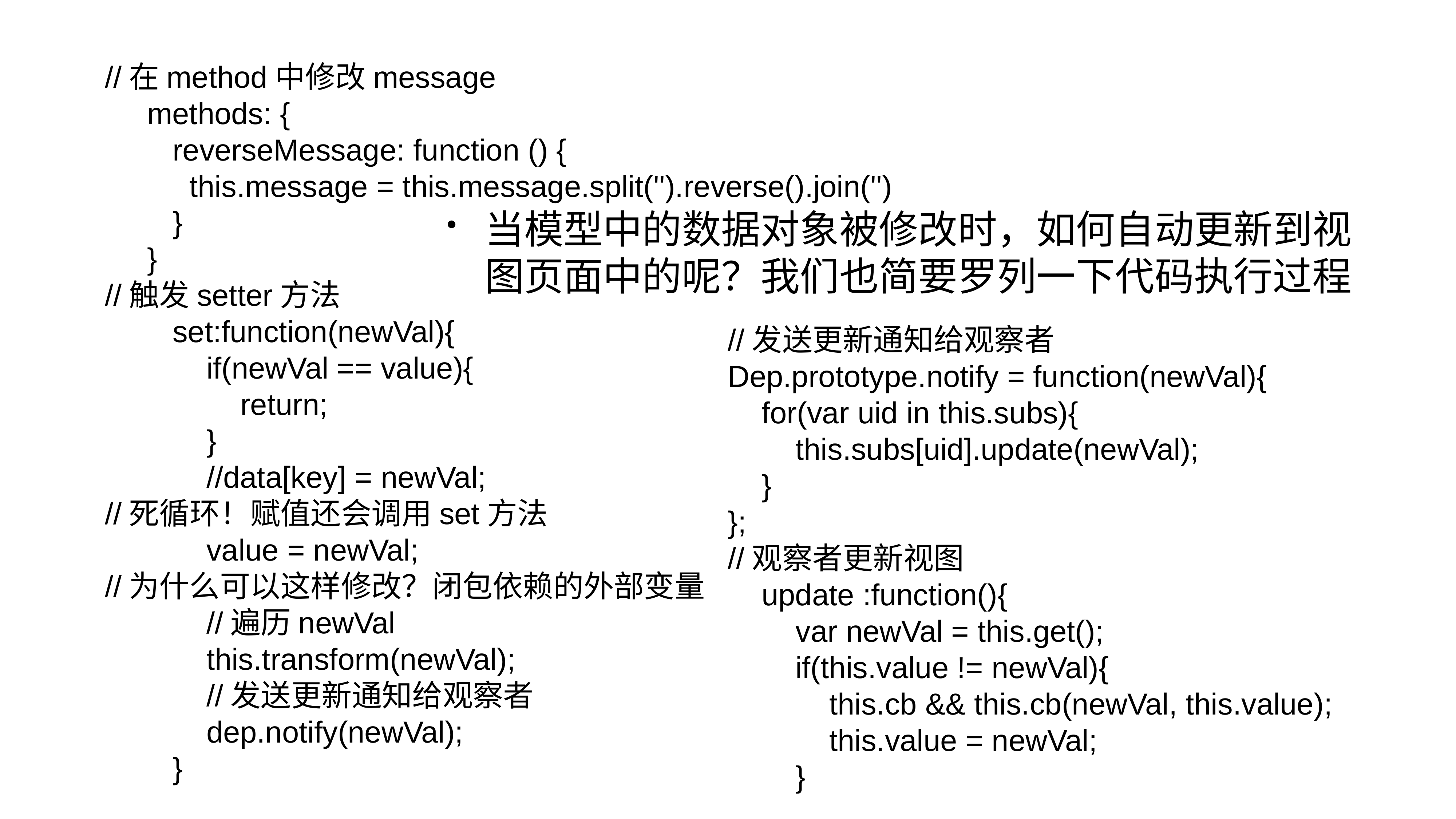

//在method中修改message
     methods: {
        reverseMessage: function () {
          this.message = this.message.split('').reverse().join('')
        }
     }
//触发setter方法
        set:function(newVal){
            if(newVal == value){
                return;
            }
            //data[key] = newVal;
//死循环！赋值还会调用set方法
            value = newVal;
//为什么可以这样修改？闭包依赖的外部变量
            //遍历newVal
            this.transform(newVal);
            //发送更新通知给观察者
            dep.notify(newVal);
        }
当模型中的数据对象被修改时，如何自动更新到视图页面中的呢？我们也简要罗列一下代码执行过程

//发送更新通知给观察者
Dep.prototype.notify = function(newVal){
    for(var uid in this.subs){
        this.subs[uid].update(newVal);
    }
};
//观察者更新视图
    update :function(){
        var newVal = this.get();
        if(this.value != newVal){
            this.cb && this.cb(newVal, this.value);
            this.value = newVal;
        }